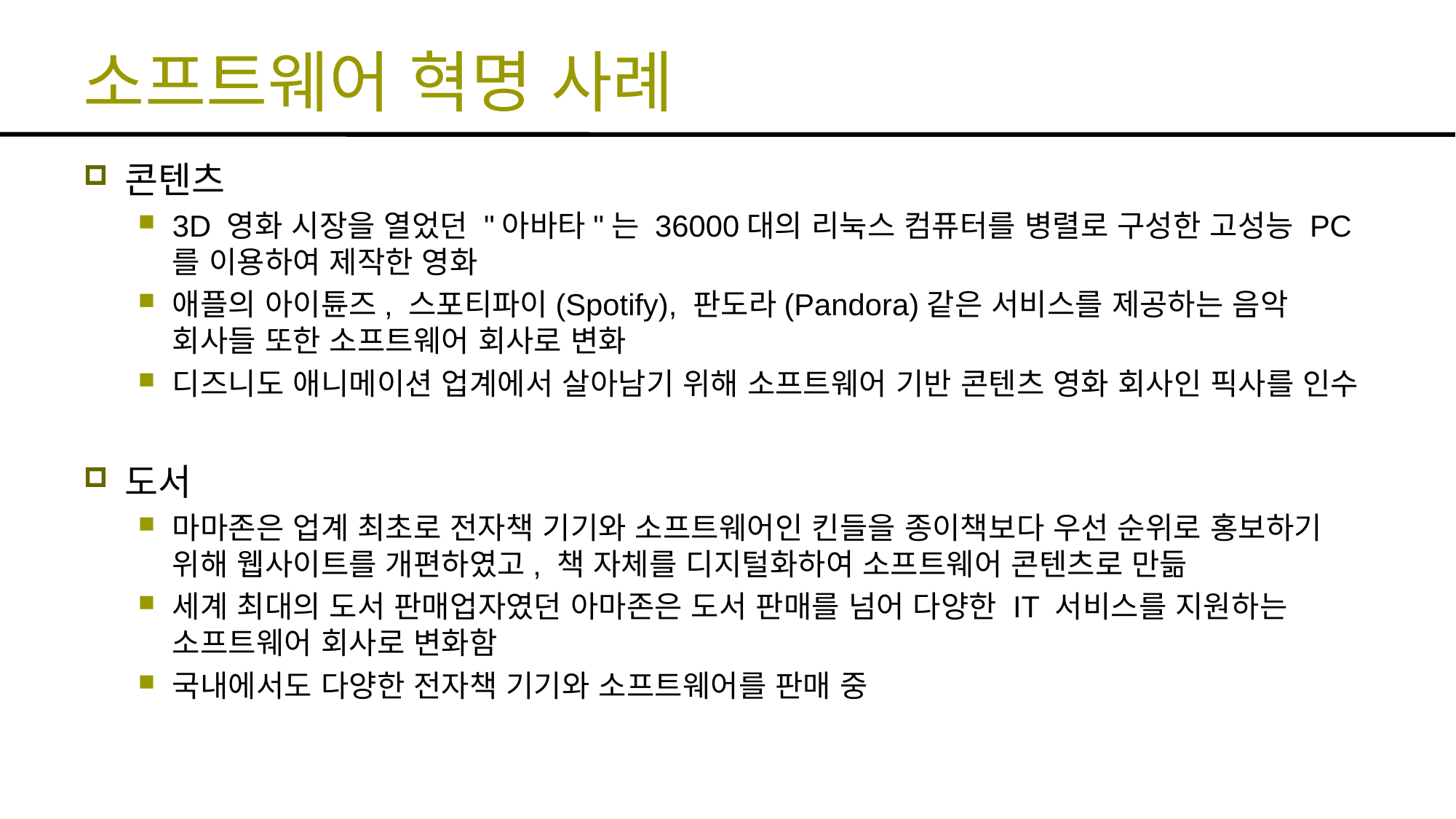

# 소프트웨어 혁명 사례
콘텐츠
3D 영화 시장을 열었던 "아바타"는 36000대의 리눅스 컴퓨터를 병렬로 구성한 고성능 PC를 이용하여 제작한 영화
애플의 아이튠즈, 스포티파이(Spotify), 판도라(Pandora)같은 서비스를 제공하는 음악 회사들 또한 소프트웨어 회사로 변화
디즈니도 애니메이션 업계에서 살아남기 위해 소프트웨어 기반 콘텐츠 영화 회사인 픽사를 인수

도서
마마존은 업계 최초로 전자책 기기와 소프트웨어인 킨들을 종이책보다 우선 순위로 홍보하기 위해 웹사이트를 개편하였고, 책 자체를 디지털화하여 소프트웨어 콘텐츠로 만듦
세계 최대의 도서 판매업자였던 아마존은 도서 판매를 넘어 다양한 IT 서비스를 지원하는 소프트웨어 회사로 변화함
국내에서도 다양한 전자책 기기와 소프트웨어를 판매 중